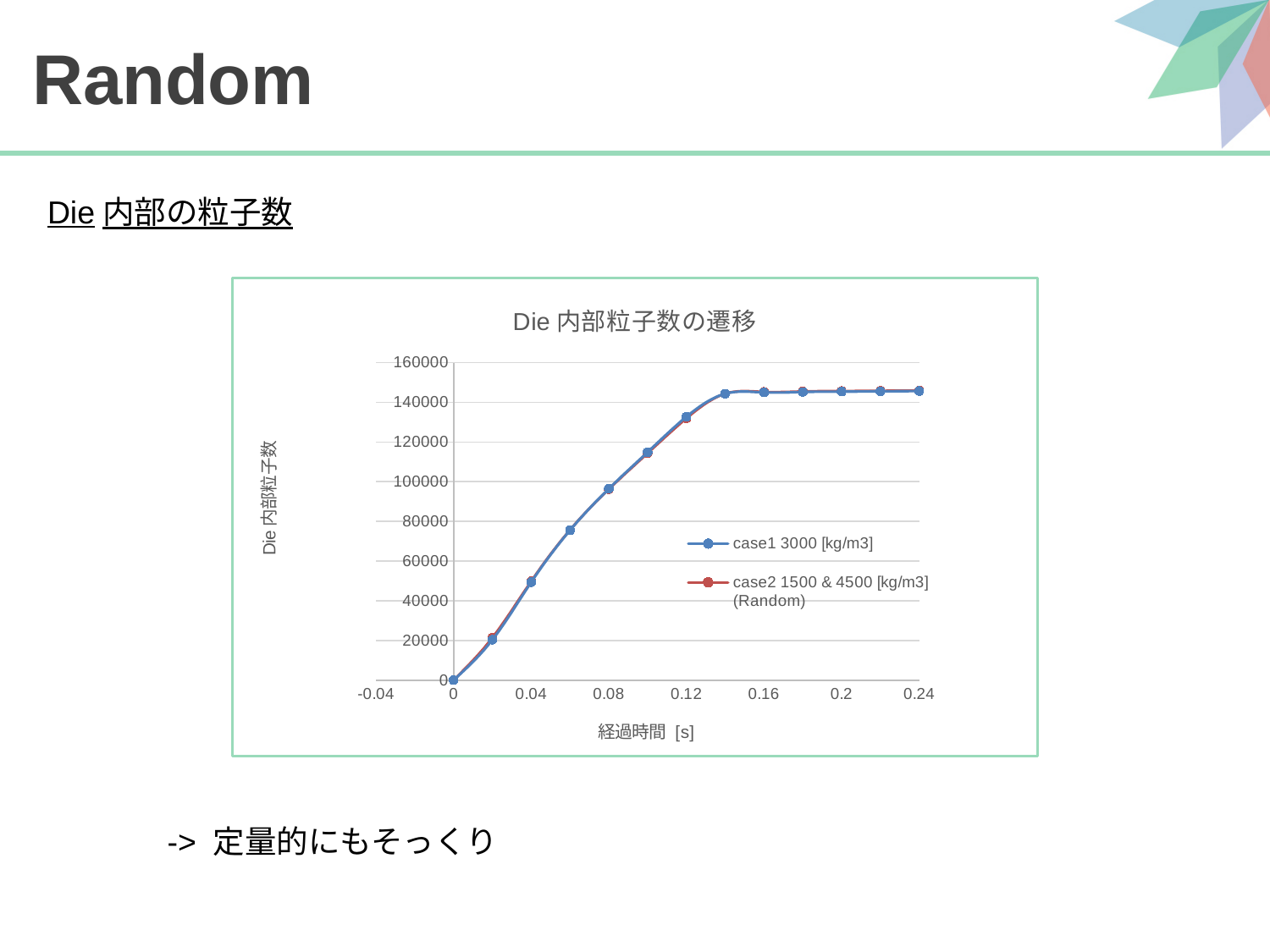

# Random

Die内部の粒子数

### Chart: Die内部粒子数の遷移

| Category | case1 | case2 |
|---|---|---|
-> 定量的にもそっくり